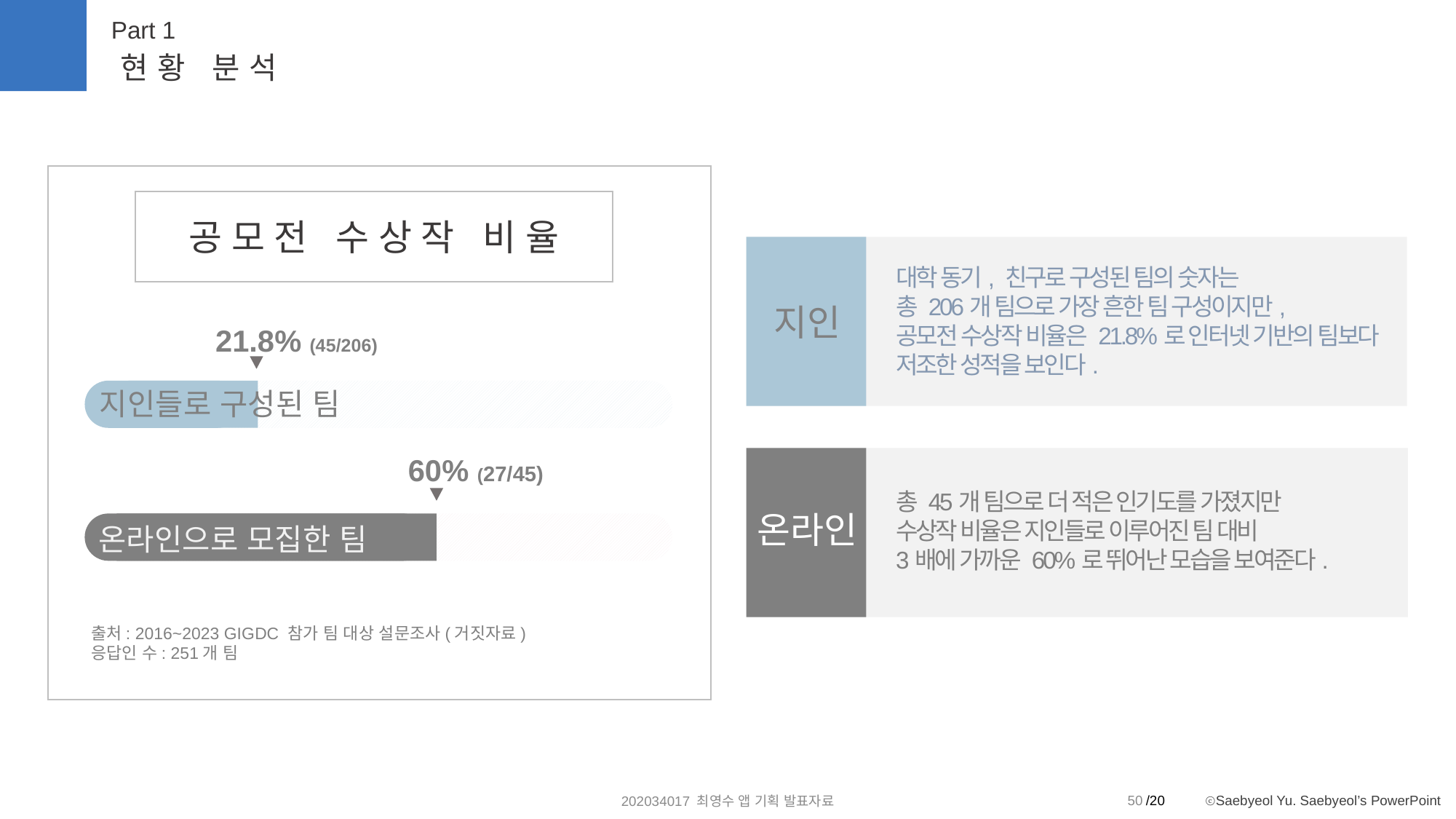

Part 1
현황 분석

공모전 수상작 비율

대학 동기, 친구로 구성된 팀의 숫자는
총 206개 팀으로 가장 흔한 팀 구성이지만,
공모전 수상작 비율은 21.8%로 인터넷 기반의 팀보다 저조한 성적을 보인다.
지인
21.8% (45/206)

지인들로 구성된 팀

60% (27/45)

총 45개 팀으로 더 적은 인기도를 가졌지만
수상작 비율은 지인들로 이루어진 팀 대비
3배에 가까운 60%로 뛰어난 모습을 보여준다.
온라인

온라인으로 모집한 팀
출처: 2016~2023 GIGDC 참가 팀 대상 설문조사(거짓자료)
응답인 수: 251개 팀
50
202034017 최영수 앱 기획 발표자료